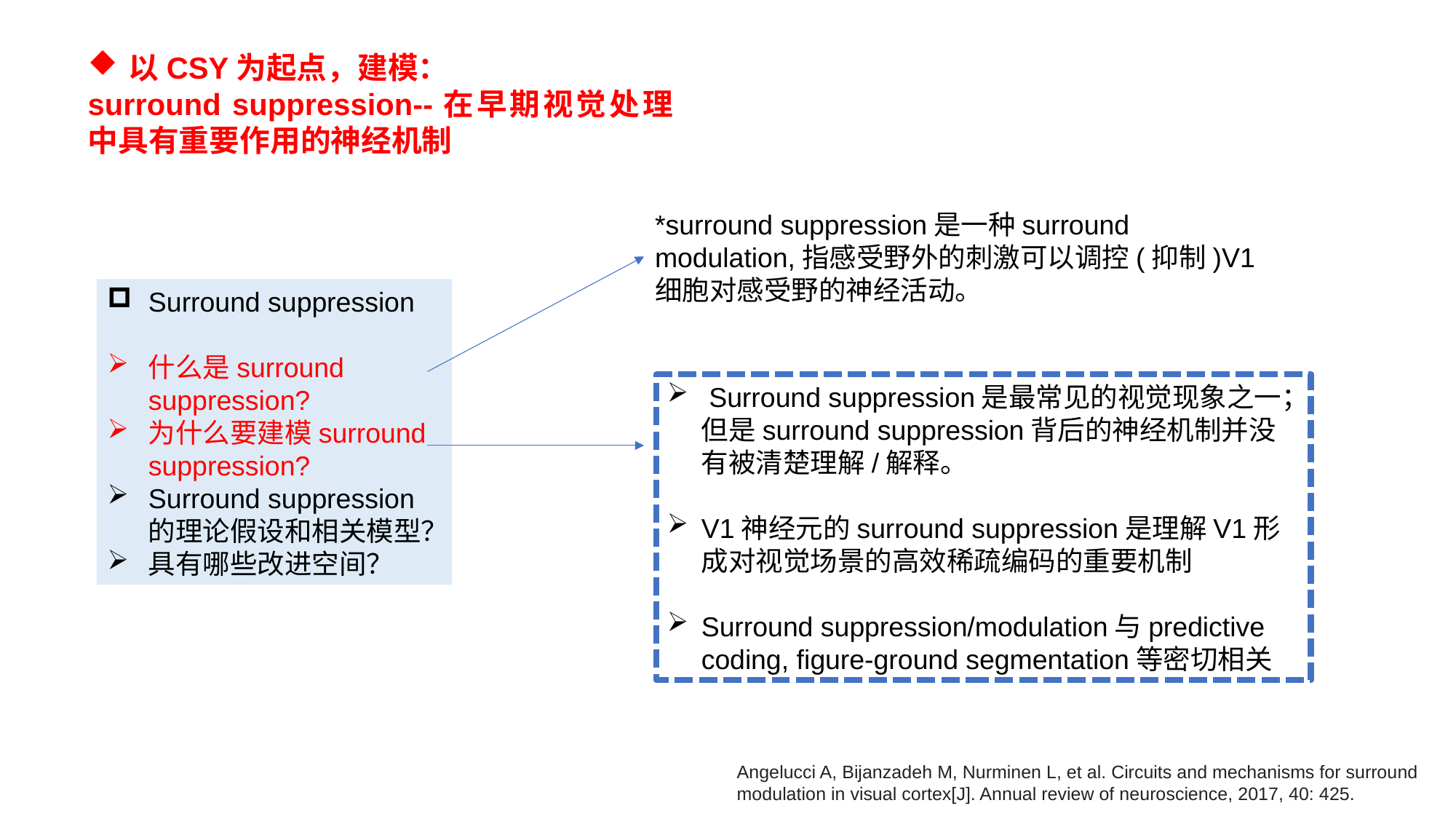

以CSY为起点，建模：
surround suppression--在早期视觉处理中具有重要作用的神经机制
*surround suppression是一种surround modulation,指感受野外的刺激可以调控(抑制)V1细胞对感受野的神经活动。
Surround suppression

什么是surround suppression?
为什么要建模surround suppression?
Surround suppression的理论假设和相关模型？
具有哪些改进空间？
 Surround suppression是最常见的视觉现象之一；但是surround suppression背后的神经机制并没有被清楚理解/解释。

V1神经元的surround suppression是理解V1形成对视觉场景的高效稀疏编码的重要机制

Surround suppression/modulation与predictive coding, figure-ground segmentation等密切相关
Angelucci A, Bijanzadeh M, Nurminen L, et al. Circuits and mechanisms for surround modulation in visual cortex[J]. Annual review of neuroscience, 2017, 40: 425.